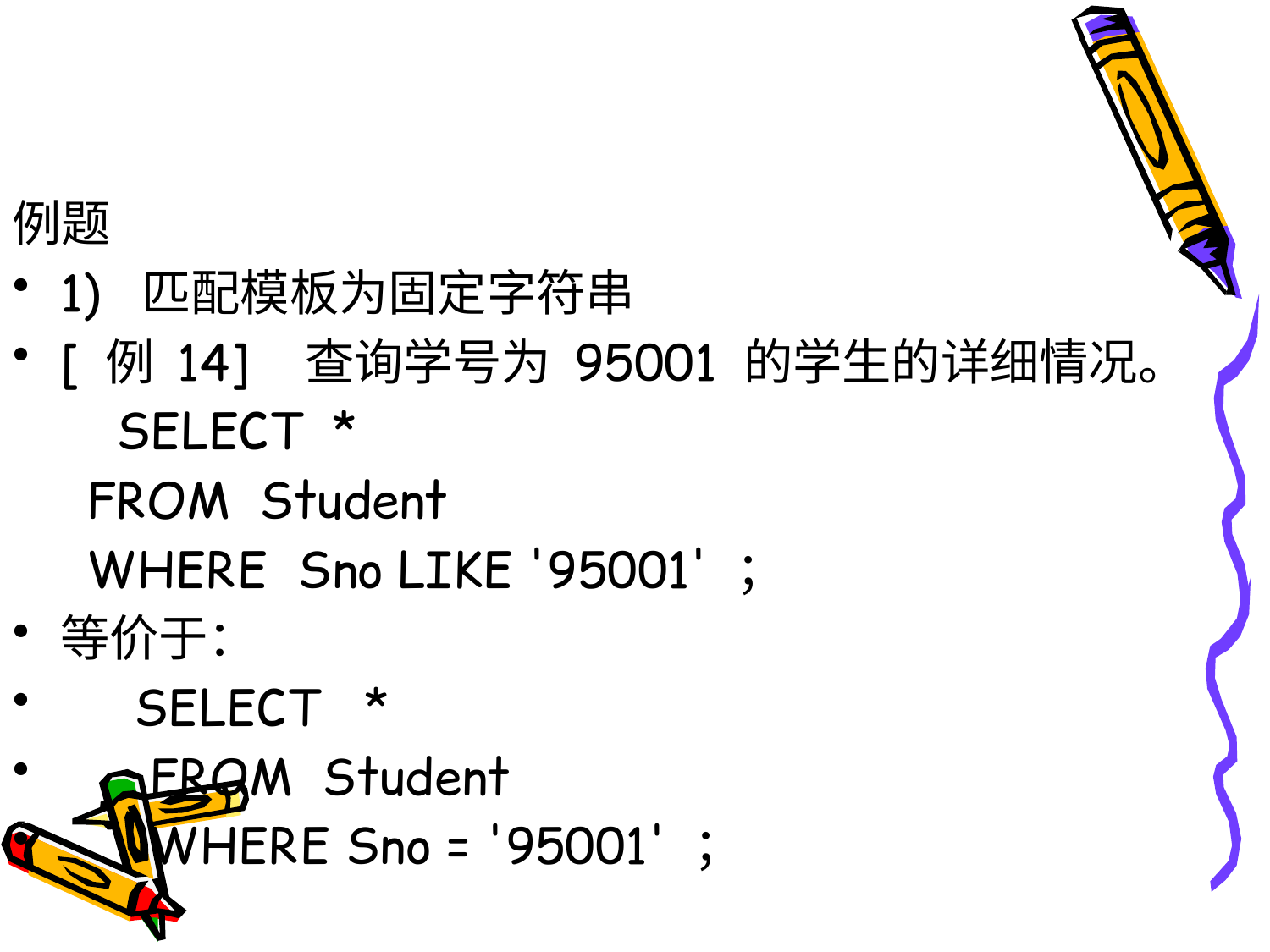

#
例题
1)  匹配模板为固定字符串
[ 例 14]   查询学号为 95001 的学生的详细情况。
       SELECT  *
     FROM  Student
     WHERE  Sno LIKE '95001' ；
等价于：
     SELECT   *
      FROM  Student
      WHERE Sno = '95001' ；